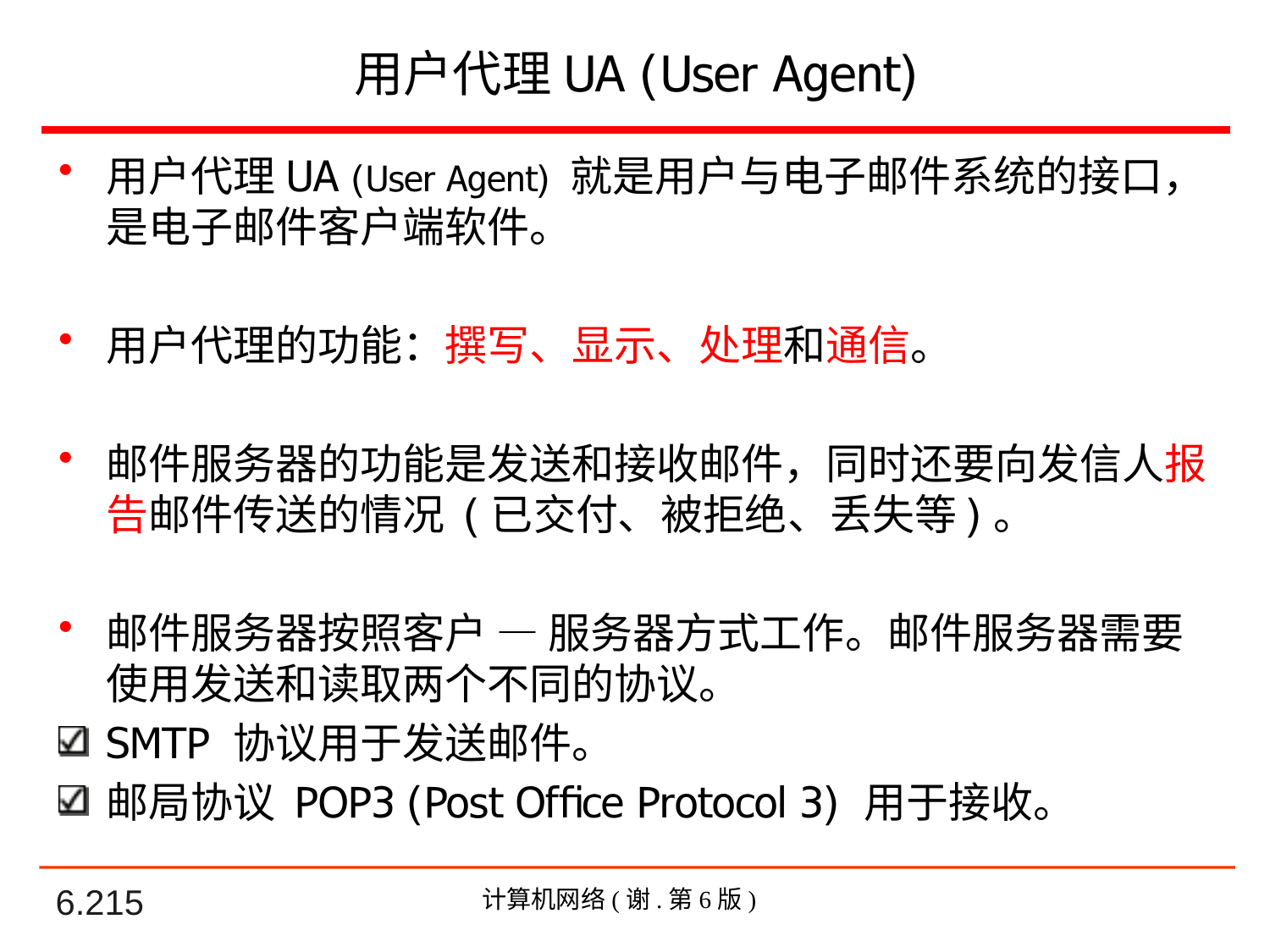

# 用户代理UA (User Agent)
用户代理UA (User Agent) 就是用户与电子邮件系统的接口，是电子邮件客户端软件。

用户代理的功能：撰写、显示、处理和通信。

邮件服务器的功能是发送和接收邮件，同时还要向发信人报告邮件传送的情况 (已交付、被拒绝、丢失等)。

邮件服务器按照客户 — 服务器方式工作。邮件服务器需要使用发送和读取两个不同的协议。
SMTP 协议用于发送邮件。
邮局协议 POP3 (Post Office Protocol 3) 用于接收。